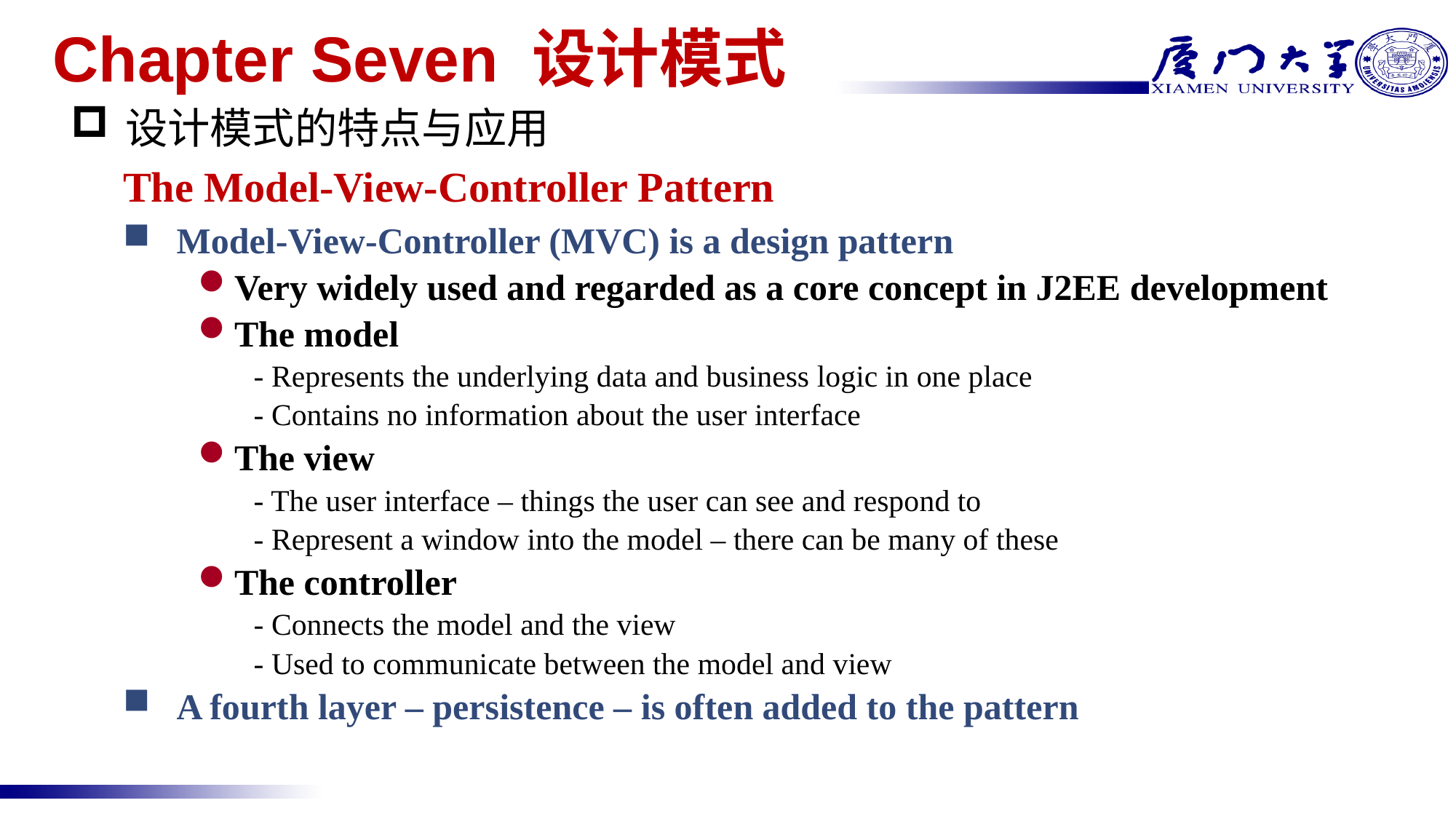

Chapter Seven 设计模式
设计模式的特点与应用
# The Model-View-Controller Pattern
Model-View-Controller (MVC) is a design pattern
Very widely used and regarded as a core concept in J2EE development
The model
- Represents the underlying data and business logic in one place
- Contains no information about the user interface
The view
- The user interface – things the user can see and respond to
- Represent a window into the model – there can be many of these
The controller
- Connects the model and the view
- Used to communicate between the model and view
A fourth layer – persistence – is often added to the pattern